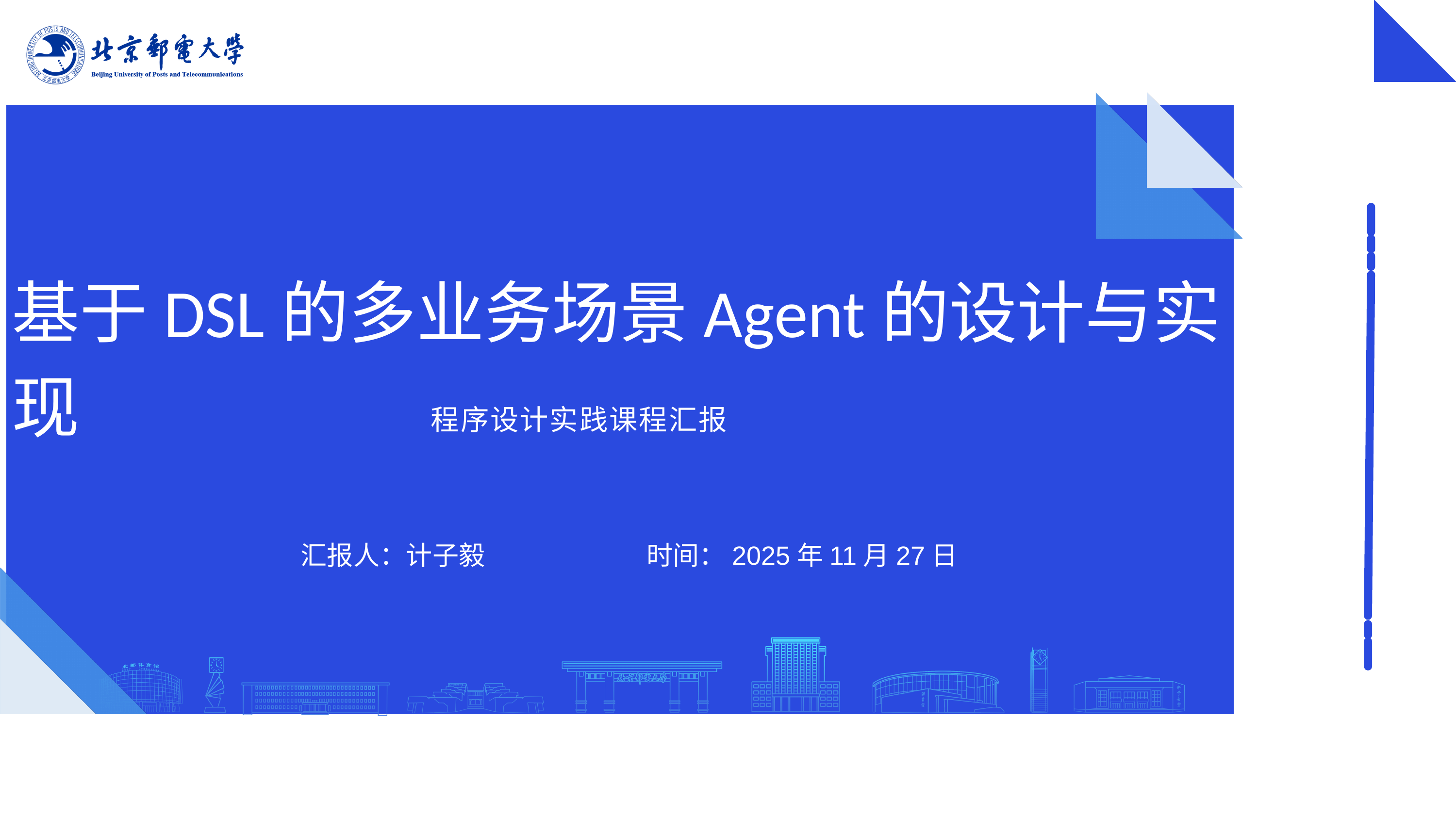

基于DSL的多业务场景Agent的设计与实现
程序设计实践课程汇报
汇报人：计子毅
时间：2025年11月27日